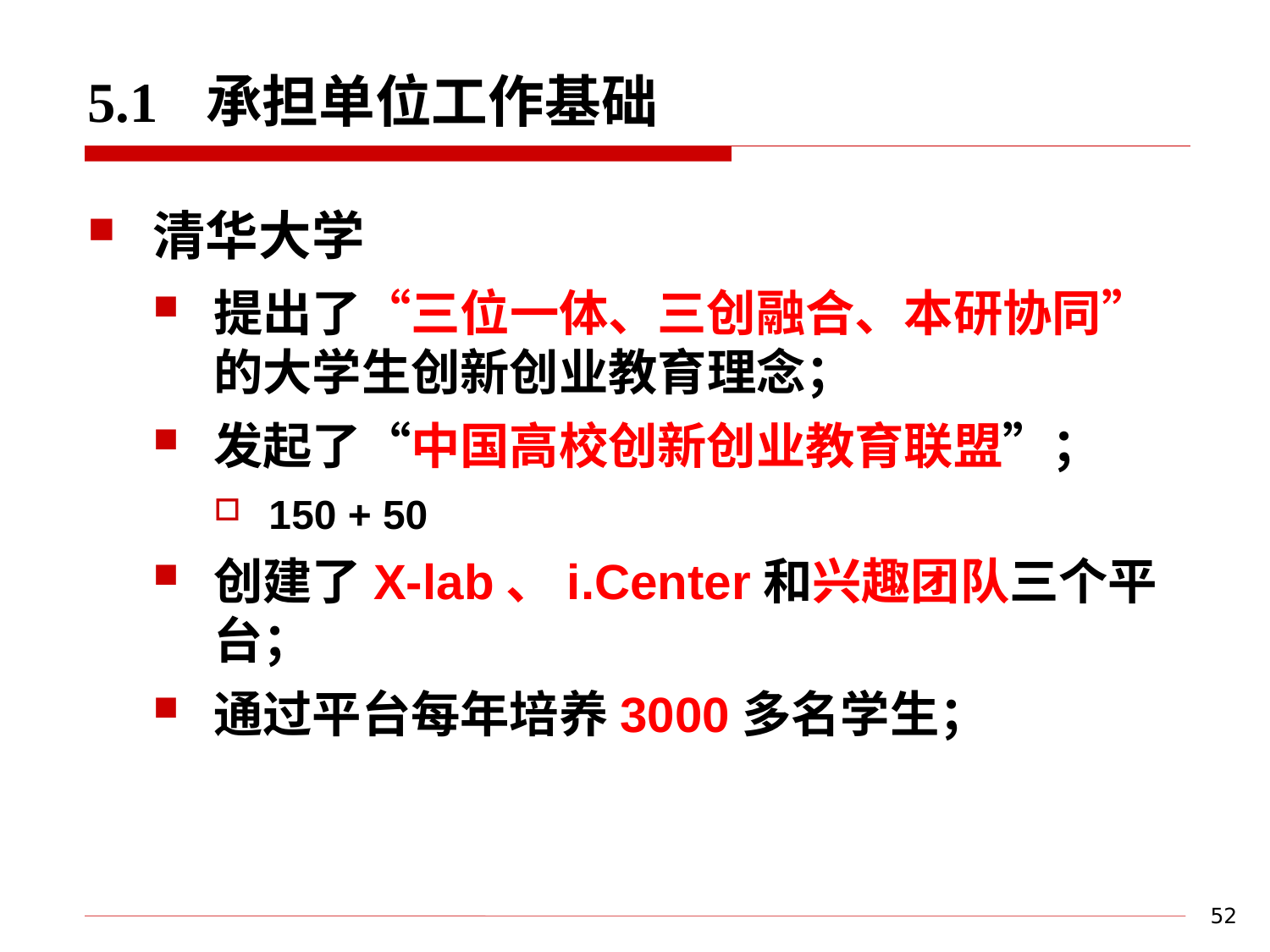

# 5.1 承担单位工作基础
清华大学
提出了“三位一体、三创融合、本研协同”的大学生创新创业教育理念；
发起了“中国高校创新创业教育联盟”；
150 + 50
创建了X-lab、i.Center和兴趣团队三个平台；
通过平台每年培养3000多名学生；
52